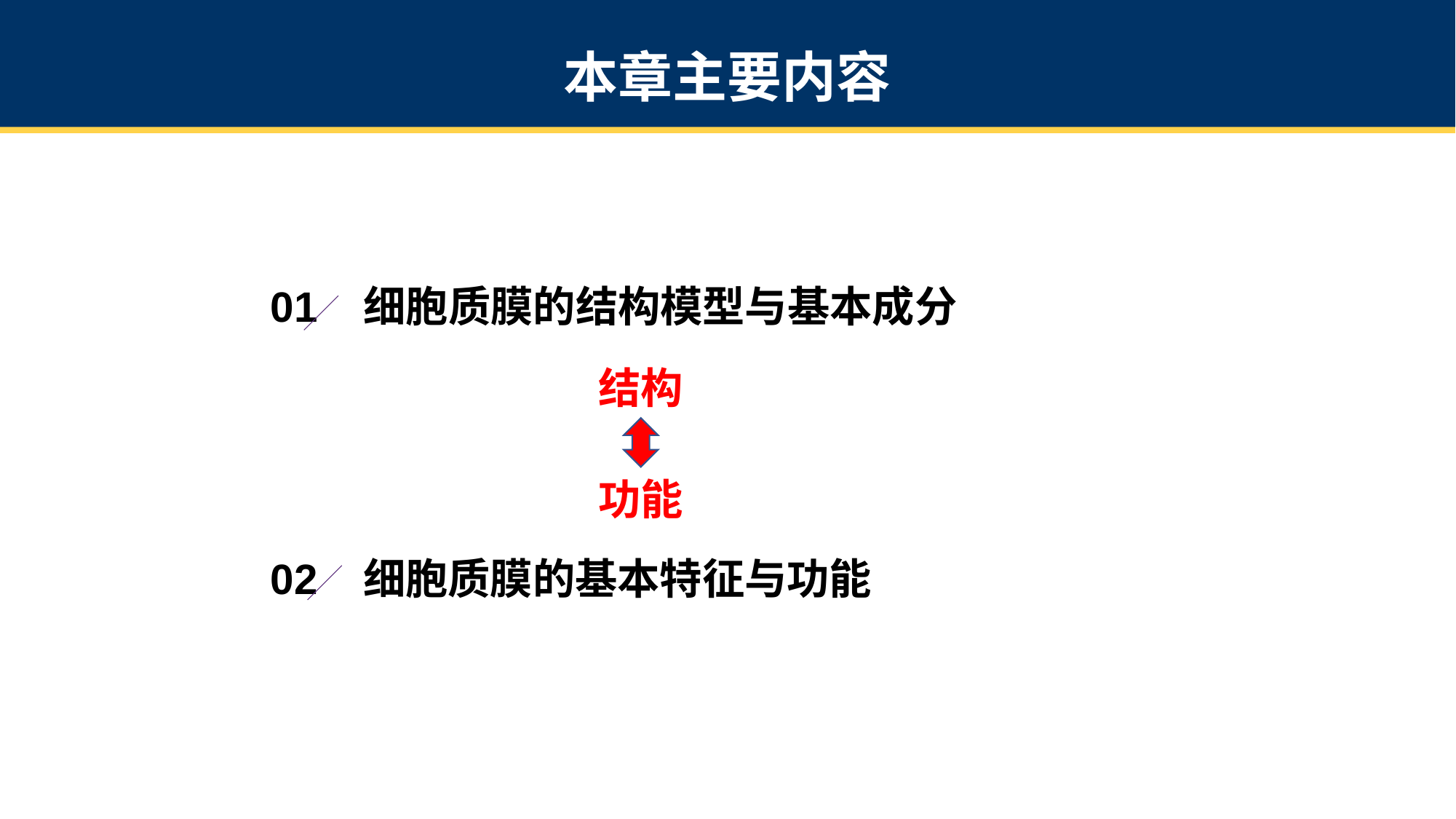

本章主要内容
01
细胞质膜的结构模型与基本成分
结构

功能
02
细胞质膜的基本特征与功能